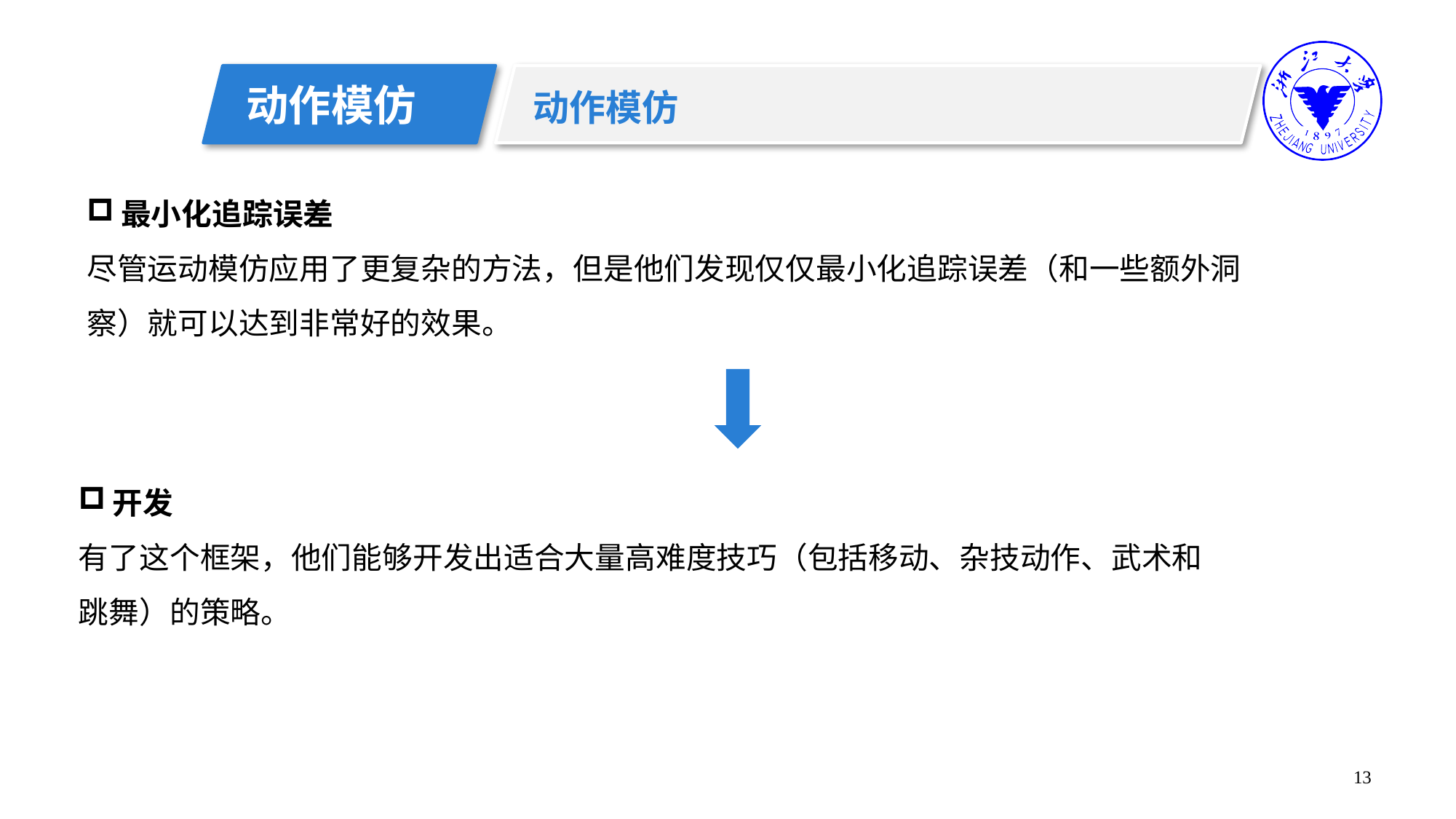

动作模仿
动作模仿
最小化追踪误差
尽管运动模仿应用了更复杂的方法，但是他们发现仅仅最小化追踪误差（和一些额外洞察）就可以达到非常好的效果。

开发
有了这个框架，他们能够开发出适合大量高难度技巧（包括移动、杂技动作、武术和跳舞）的策略。
13